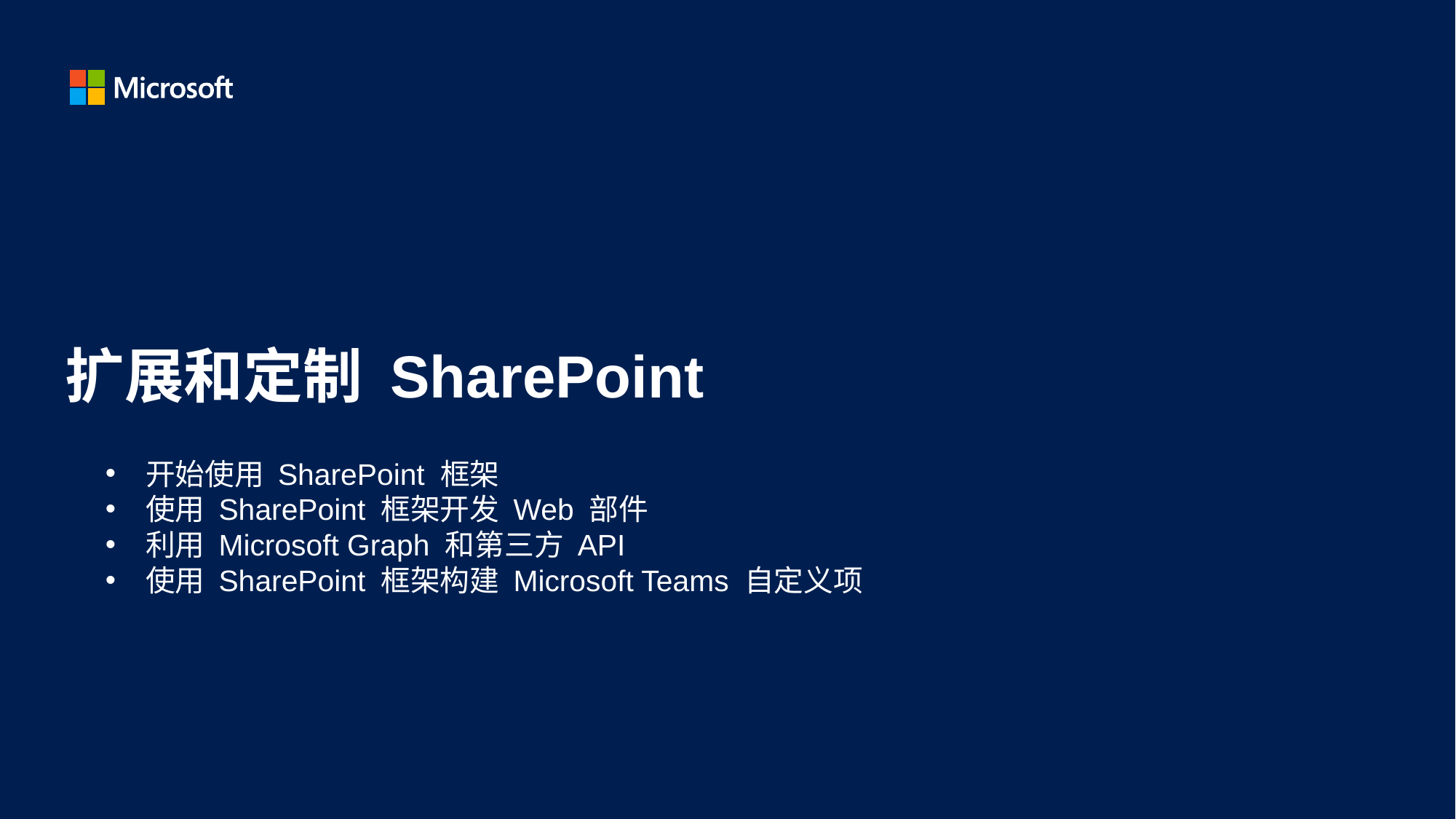

# 扩展和定制 SharePoint
开始使用 SharePoint 框架
使用 SharePoint 框架开发 Web 部件
利用 Microsoft Graph 和第三方 API
使用 SharePoint 框架构建 Microsoft Teams 自定义项